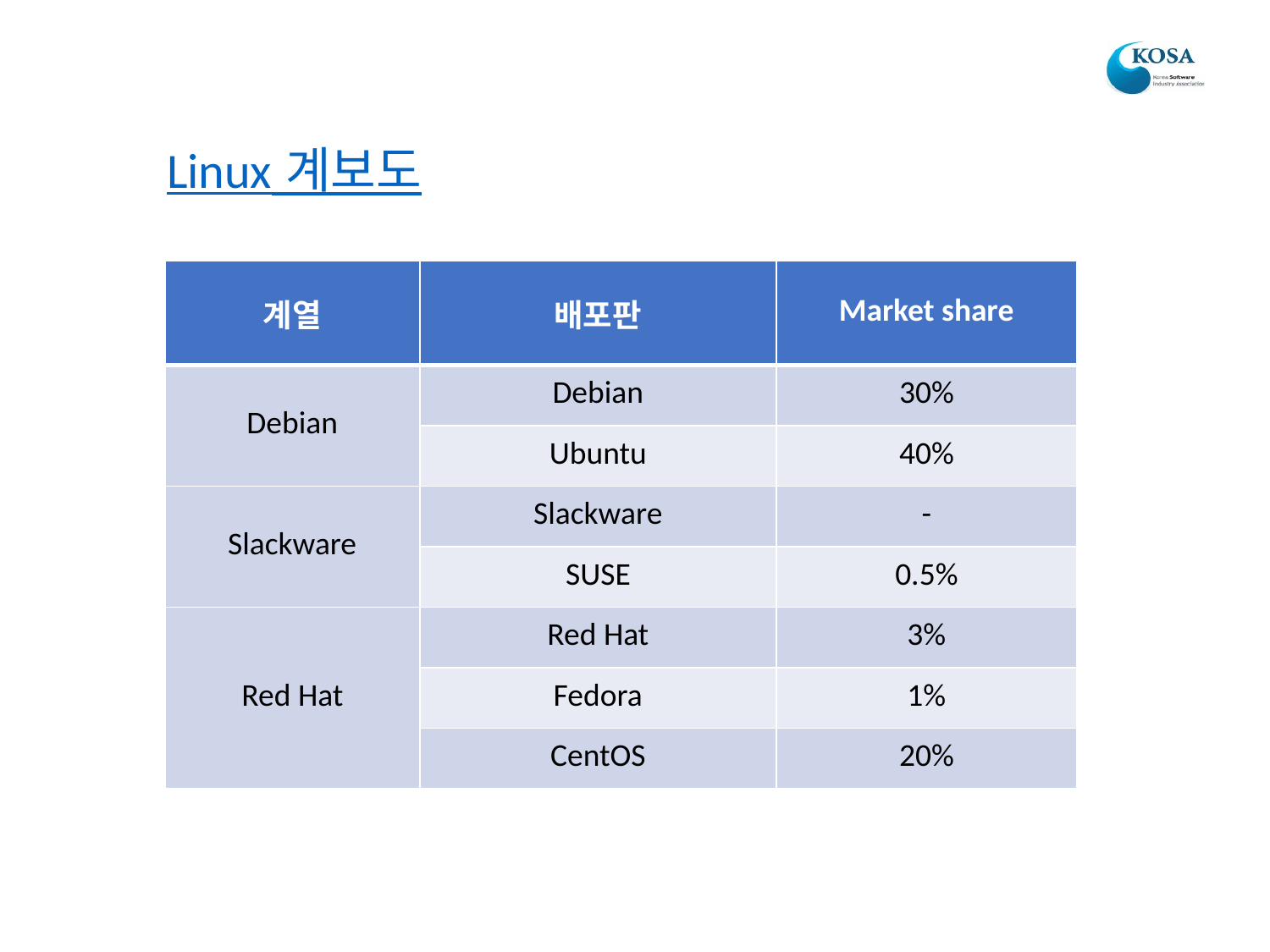

Linux 계보도
| 계열 | 배포판 | Market share |
| --- | --- | --- |
| Debian | Debian | 30% |
|  | Ubuntu | 40% |
| Slackware | Slackware | - |
|  | SUSE | 0.5% |
| Red Hat | Red Hat | 3% |
|  | Fedora | 1% |
|  | CentOS | 20% |